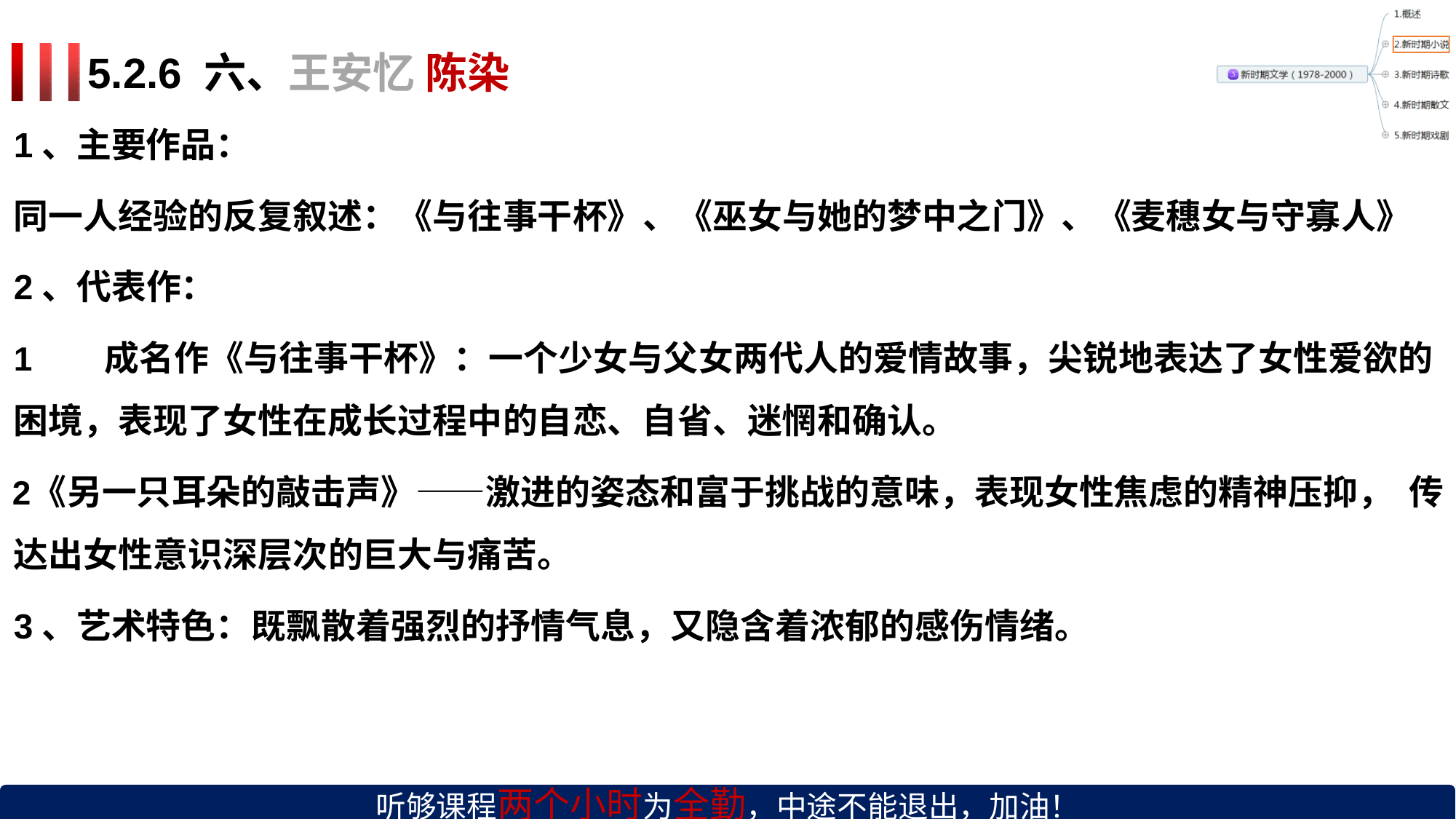

# 5.2.6 六、王安忆 陈染
1、主要作品：
同一人经验的反复叙述：《与往事干杯》、《巫女与她的梦中之门》、《麦穗女与守寡人》
2、代表作：
成名作《与往事干杯》：一个少女与父女两代人的爱情故事，尖锐地表达了女性爱欲的
困境，表现了女性在成长过程中的自恋、自省、迷惘和确认。
《另一只耳朵的敲击声》——激进的姿态和富于挑战的意味，表现女性焦虑的精神压抑，  传达出女性意识深层次的巨大与痛苦。
3、艺术特色：既飘散着强烈的抒情气息，又隐含着浓郁的感伤情绪。

听够课程两个小时为全勤，中途不能退出，加油！